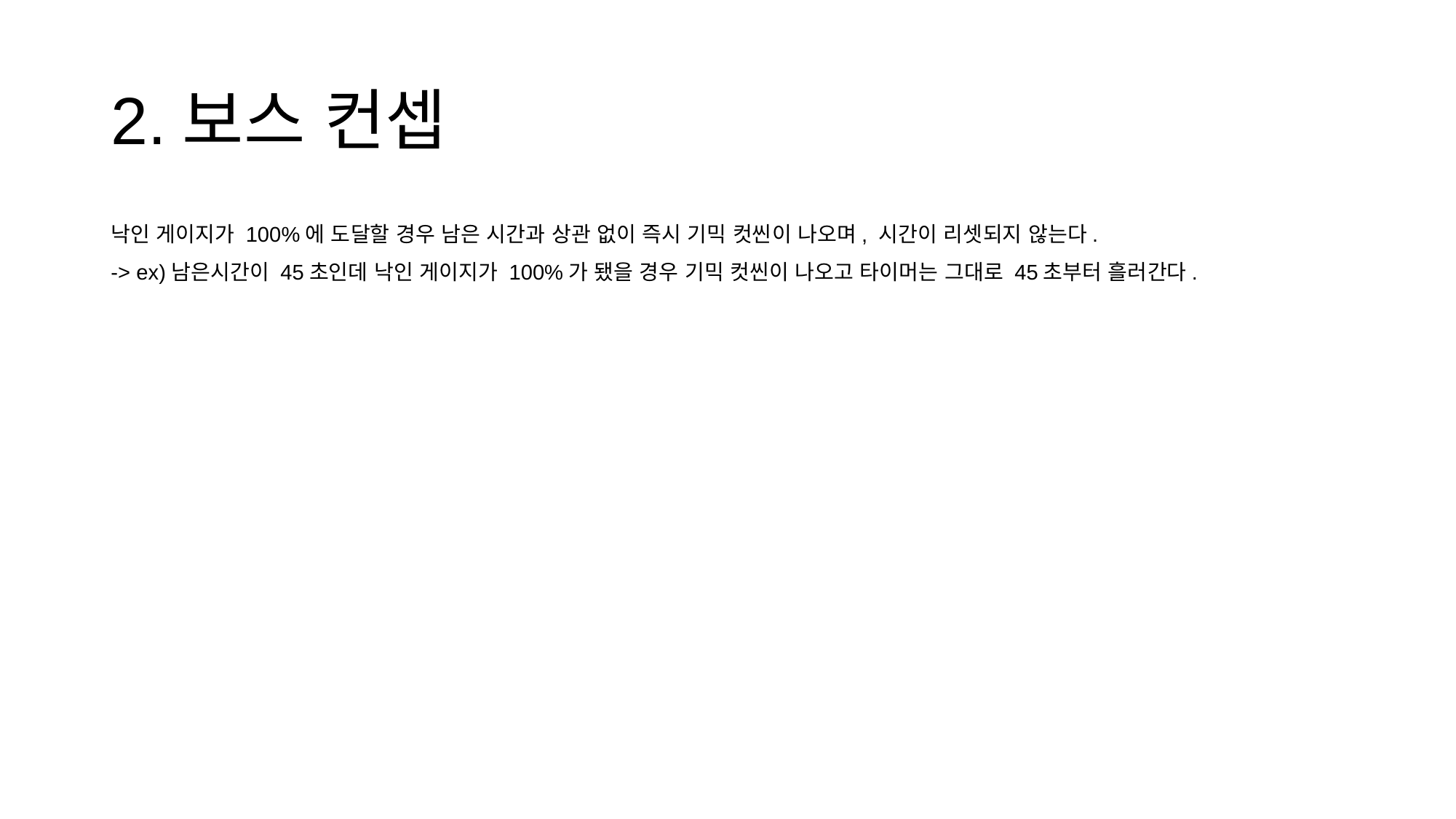

# 2.보스 컨셉
낙인 게이지가 100%에 도달할 경우 남은 시간과 상관 없이 즉시 기믹 컷씬이 나오며, 시간이 리셋되지 않는다.
-> ex)남은시간이 45초인데 낙인 게이지가 100%가 됐을 경우 기믹 컷씬이 나오고 타이머는 그대로 45초부터 흘러간다.